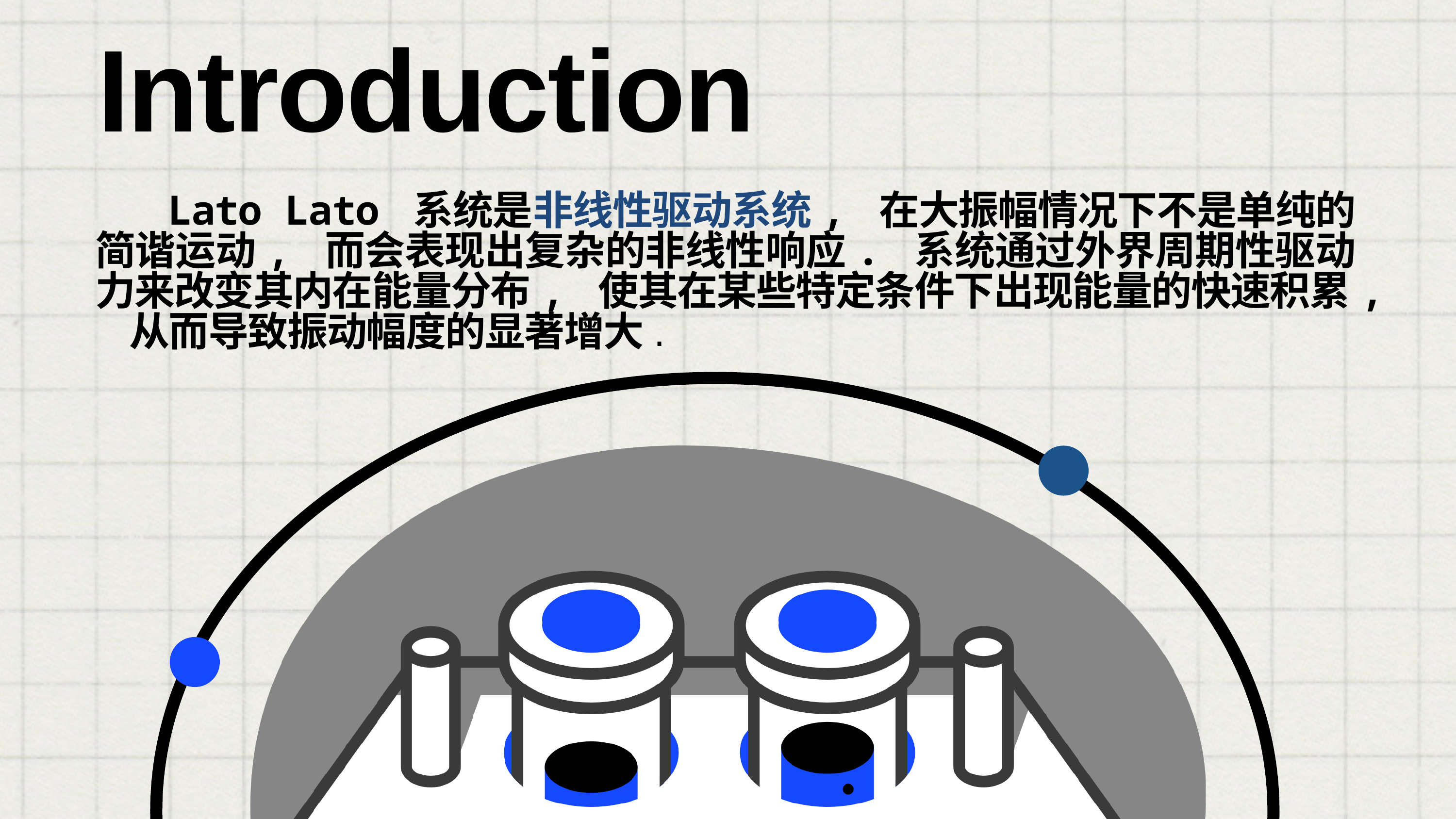

Introduction
	Lato Lato 系统是非线性驱动系统, 在大振幅情况下不是单纯的简谐运动, 而会表现出复杂的非线性响应. 系统通过外界周期性驱动力来改变其内在能量分布, 使其在某些特定条件下出现能量的快速积累, 从而导致振动幅度的显著增大.